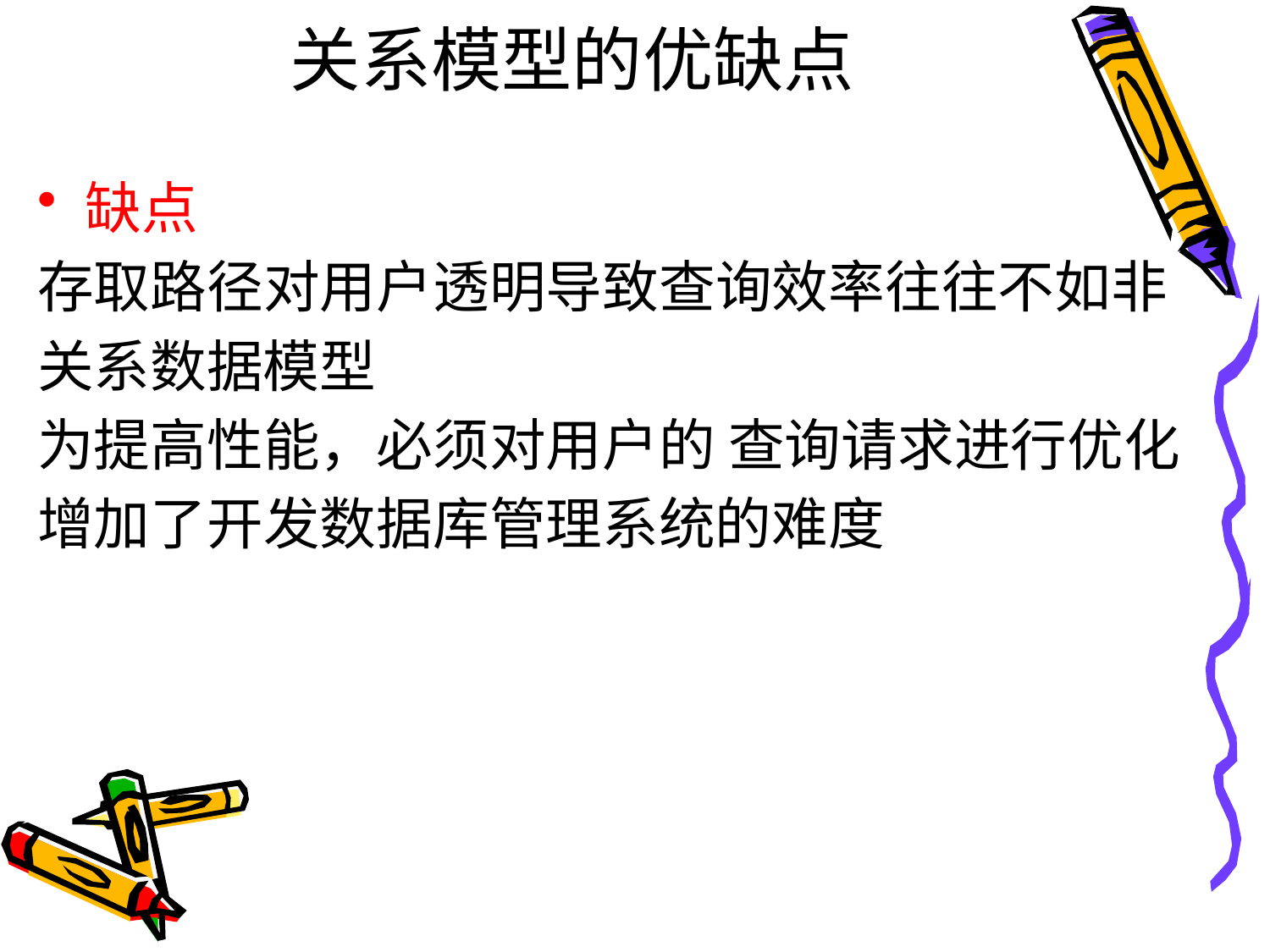

# 关系模型的优缺点
缺点
存取路径对用户透明导致查询效率往往不如非
关系数据模型
为提高性能，必须对用户的 查询请求进行优化
增加了开发数据库管理系统的难度